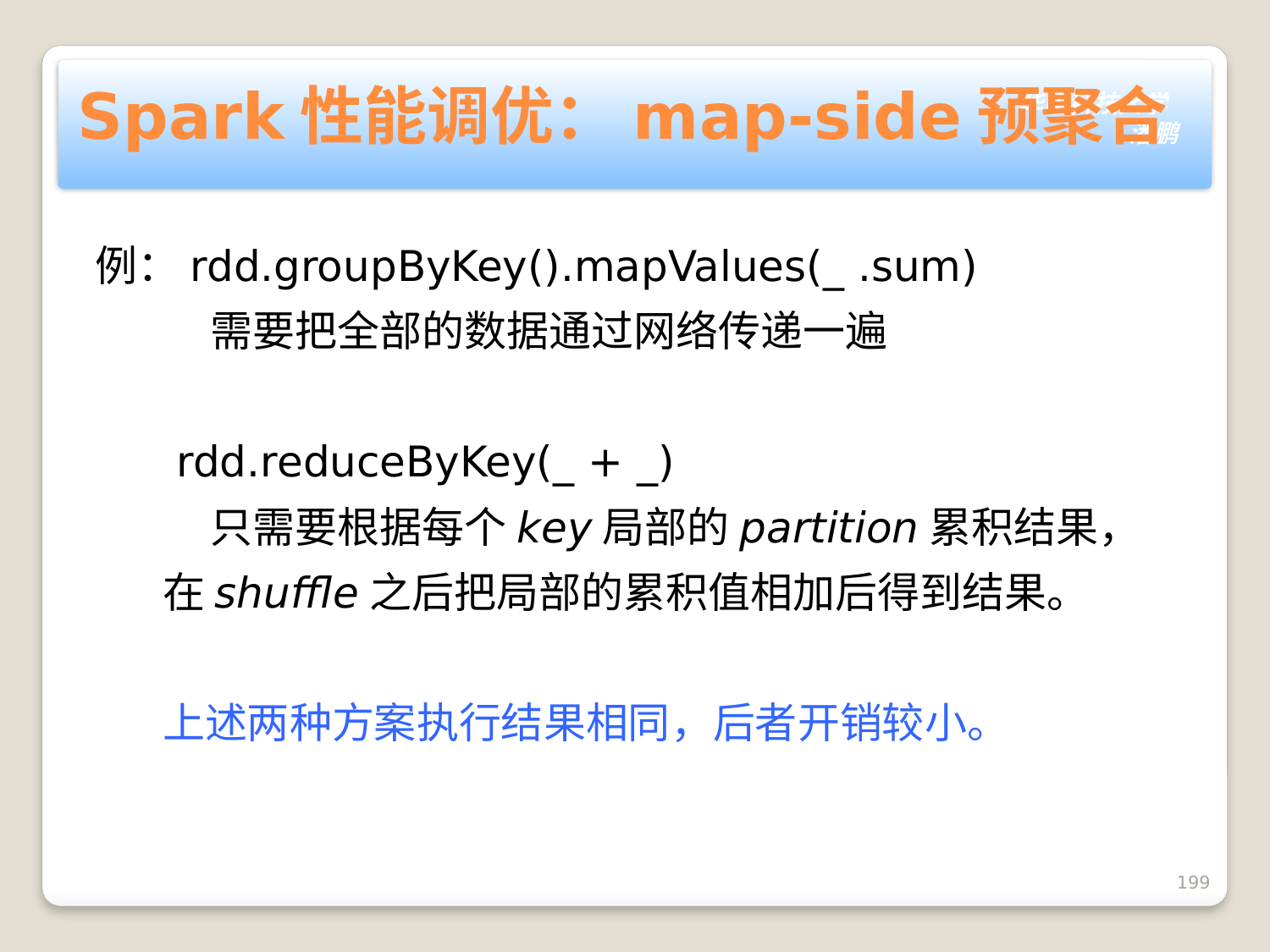

# Spark性能调优：map-side预聚合
例：rdd.groupByKey().mapValues(_ .sum)
           需要把全部的数据通过网络传递一遍

      rdd.reduceByKey(_ + _)
           只需要根据每个key局部的partition累积结果，
      在shuffle之后把局部的累积值相加后得到结果。

      上述两种方案执行结果相同，后者开销较小。
199